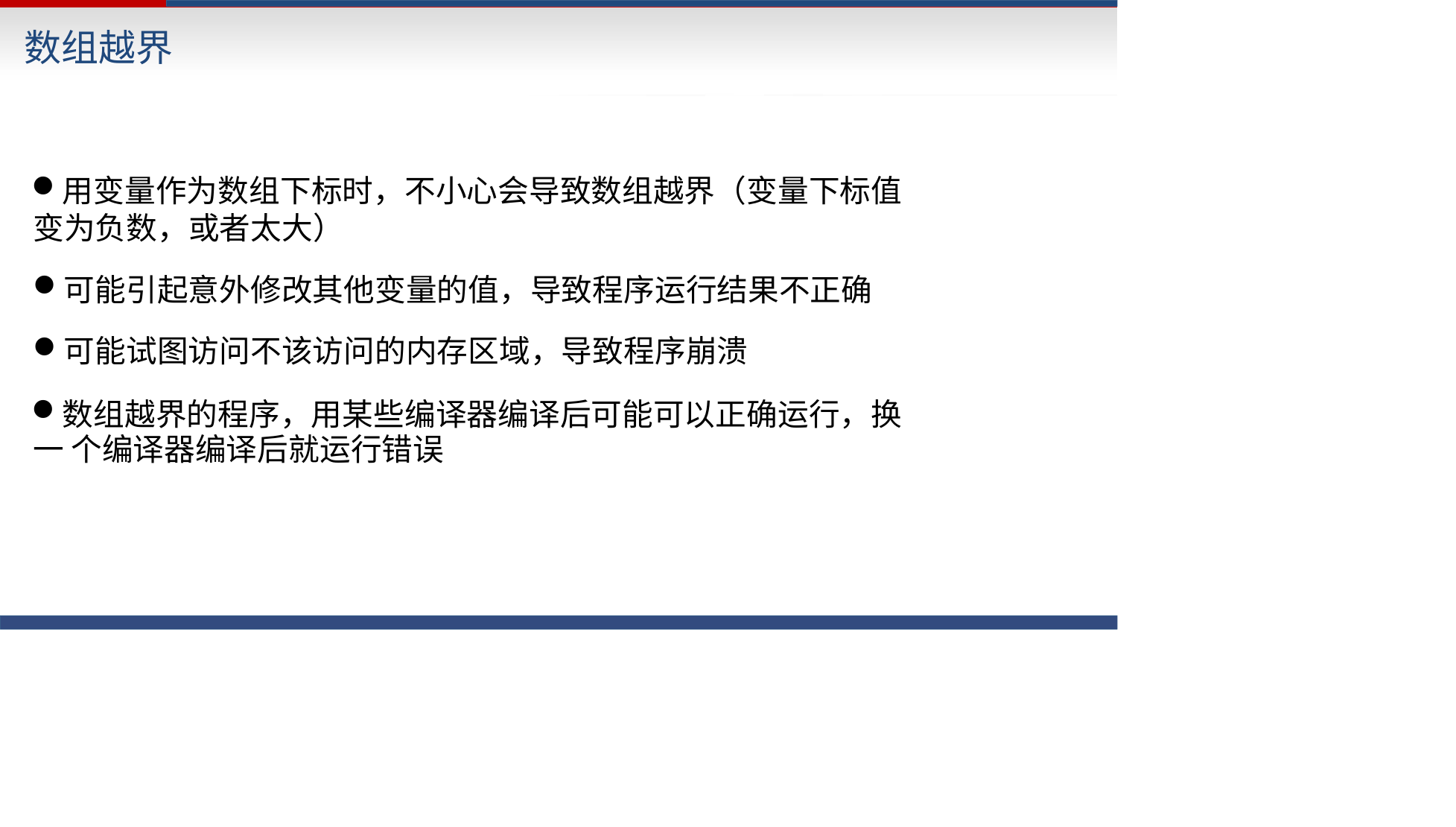

# 数组越界
用变量作为数组下标时，不小心会导致数组越界（变量下标值 变为负数，或者太大）

可能引起意外修改其他变量的值，导致程序运行结果不正确

可能试图访问不该访问的内存区域，导致程序崩溃

数组越界的程序，用某些编译器编译后可能可以正确运行，换一 个编译器编译后就运行错误